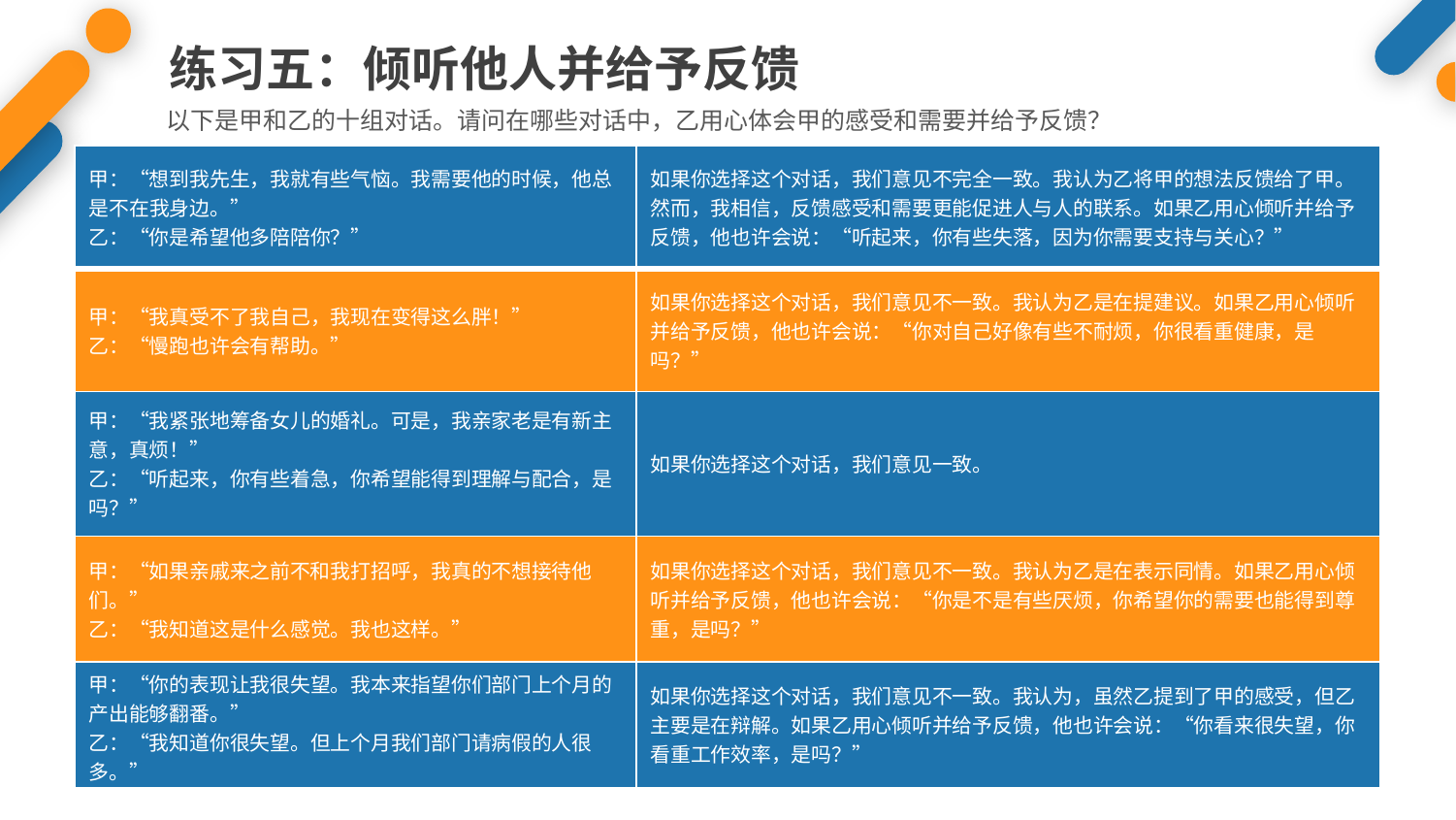

练习五：倾听他人并给予反馈
以下是甲和乙的十组对话。请问在哪些对话中，乙用心体会甲的感受和需要并给予反馈？
| 甲：“想到我先生，我就有些气恼。我需要他的时候，他总是不在我身边。” 乙：“你是希望他多陪陪你？” | 如果你选择这个对话，我们意见不完全一致。我认为乙将甲的想法反馈给了甲。然而，我相信，反馈感受和需要更能促进人与人的联系。如果乙用心倾听并给予反馈，他也许会说：“听起来，你有些失落，因为你需要支持与关心？” |
| --- | --- |
| 甲：“我真受不了我自己，我现在变得这么胖！” 乙：“慢跑也许会有帮助。” | 如果你选择这个对话，我们意见不一致。我认为乙是在提建议。如果乙用心倾听并给予反馈，他也许会说：“你对自己好像有些不耐烦，你很看重健康，是吗？” |
| 甲：“我紧张地筹备女儿的婚礼。可是，我亲家老是有新主意，真烦！” 乙：“听起来，你有些着急，你希望能得到理解与配合，是吗？” | 如果你选择这个对话，我们意见一致。 |
| 甲：“如果亲戚来之前不和我打招呼，我真的不想接待他们。” 乙：“我知道这是什么感觉。我也这样。” | 如果你选择这个对话，我们意见不一致。我认为乙是在表示同情。如果乙用心倾听并给予反馈，他也许会说：“你是不是有些厌烦，你希望你的需要也能得到尊重，是吗？” |
| 甲：“你的表现让我很失望。我本来指望你们部门上个月的产出能够翻番。” 乙：“我知道你很失望。但上个月我们部门请病假的人很多。” | 如果你选择这个对话，我们意见不一致。我认为，虽然乙提到了甲的感受，但乙主要是在辩解。如果乙用心倾听并给予反馈，他也许会说：“你看来很失望，你看重工作效率，是吗？” |